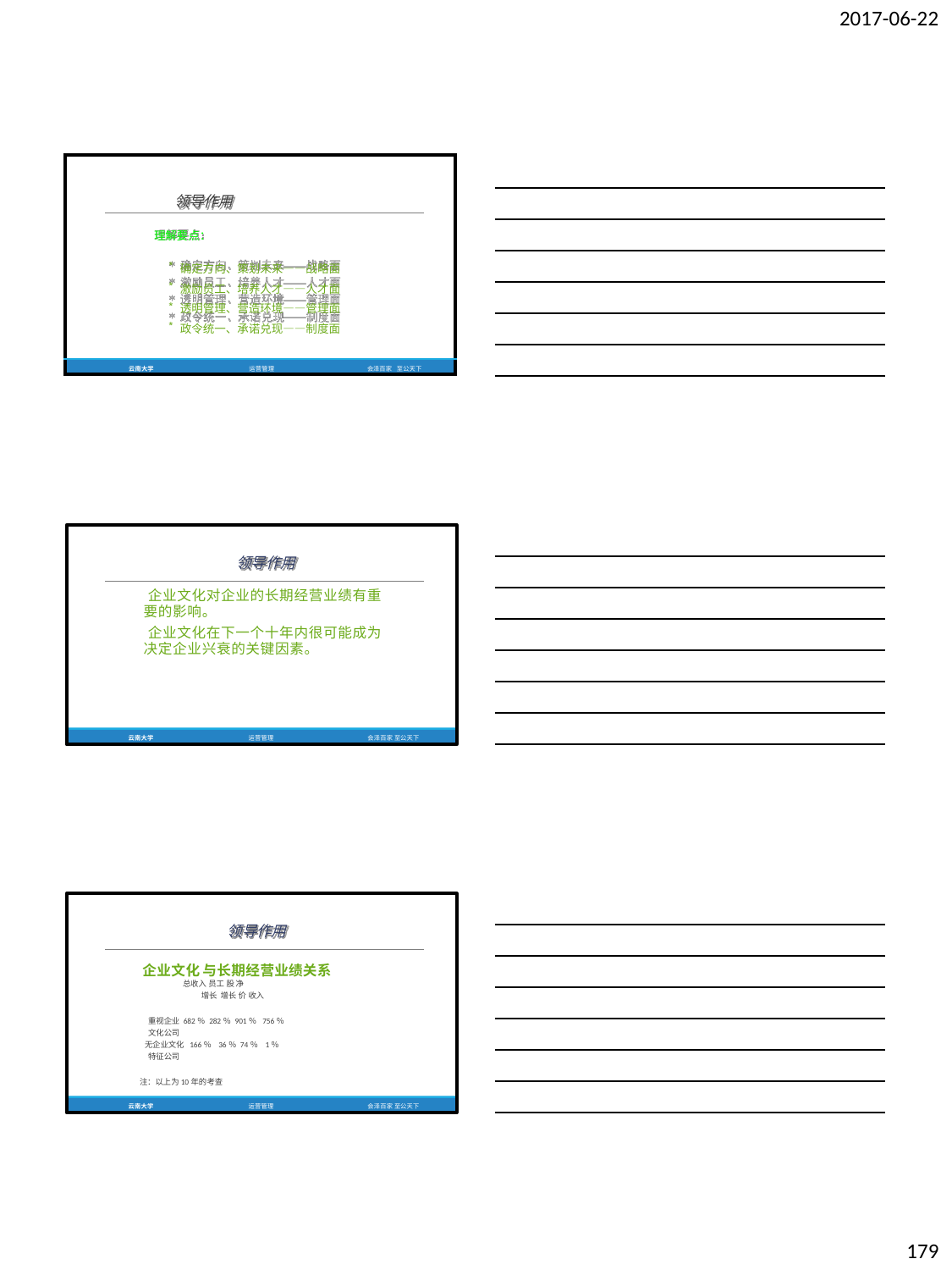

2017-06-22
| 领导作用 理解要点： 确定方向、策划未来——战略面 激励员工、培养人才——人才面 透明管理、营造环境——管理面 政令统一、承诺兑现——制度面 |  |  |  |
| --- | --- | --- | --- |
| 云南大学 | 运营管理 | 会泽百家 | 至公天下 |

领导作用

企业文化对企业的长期经营业绩有重 要的影响。
企业文化在下一个十年内很可能成为 决定企业兴衰的关键因素。

云南大学
运营管理
会泽百家 至公天下

领导作用

企业文化与长期经营业绩关系
总收入 员工 股 净
增长 增长 价 收入

重视企业 682％ 282％ 901％ 756％  文化公司
无企业文化 166％ 36％ 74％ 1％  特征公司

注：以上为10年的考查

云南大学
运营管理
会泽百家 至公天下

179